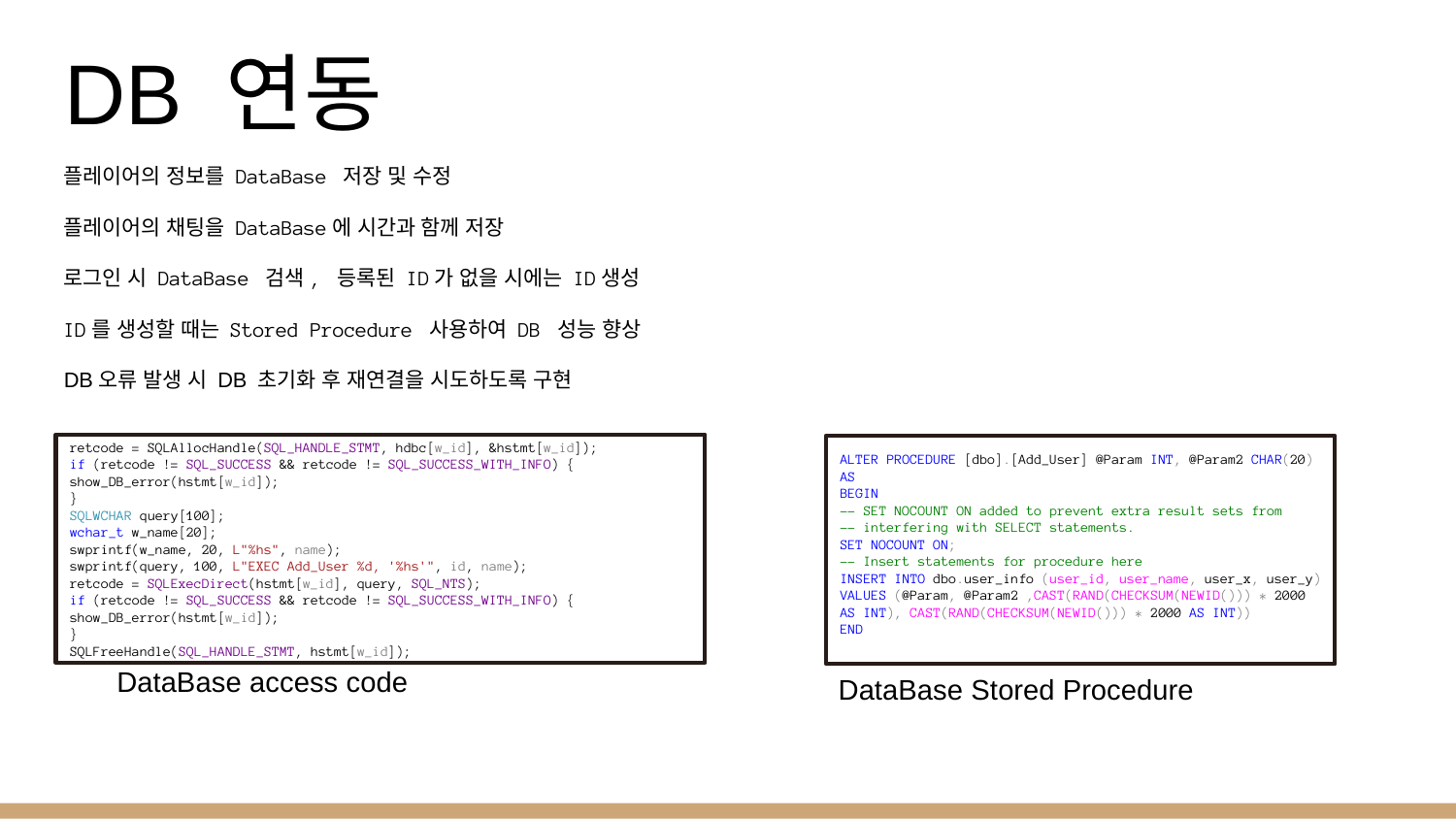

# DB 연동
플레이어의 정보를 DataBase 저장 및 수정

플레이어의 채팅을 DataBase에 시간과 함께 저장

로그인 시 DataBase 검색, 등록된 ID가 없을 시에는 ID생성

ID를 생성할 때는 Stored Procedure 사용하여 DB 성능 향상

DB오류 발생 시 DB 초기화 후 재연결을 시도하도록 구현
retcode = SQLAllocHandle(SQL_HANDLE_STMT, hdbc[w_id], &hstmt[w_id]);
if (retcode != SQL_SUCCESS && retcode != SQL_SUCCESS_WITH_INFO) {
show_DB_error(hstmt[w_id]);
}
SQLWCHAR query[100];
wchar_t w_name[20];
swprintf(w_name, 20, L"%hs", name);
swprintf(query, 100, L"EXEC Add_User %d, '%hs'", id, name);
retcode = SQLExecDirect(hstmt[w_id], query, SQL_NTS);
if (retcode != SQL_SUCCESS && retcode != SQL_SUCCESS_WITH_INFO) {
show_DB_error(hstmt[w_id]);
}
SQLFreeHandle(SQL_HANDLE_STMT, hstmt[w_id]);

ALTER PROCEDURE [dbo].[Add_User] @Param INT, @Param2 CHAR(20)
AS
BEGIN
-- SET NOCOUNT ON added to prevent extra result sets from
-- interfering with SELECT statements.
SET NOCOUNT ON;
-- Insert statements for procedure here
INSERT INTO dbo.user_info (user_id, user_name, user_x, user_y) VALUES (@Param, @Param2 ,CAST(RAND(CHECKSUM(NEWID())) * 2000 AS INT), CAST(RAND(CHECKSUM(NEWID())) * 2000 AS INT))
END

DataBase access code
DataBase Stored Procedure